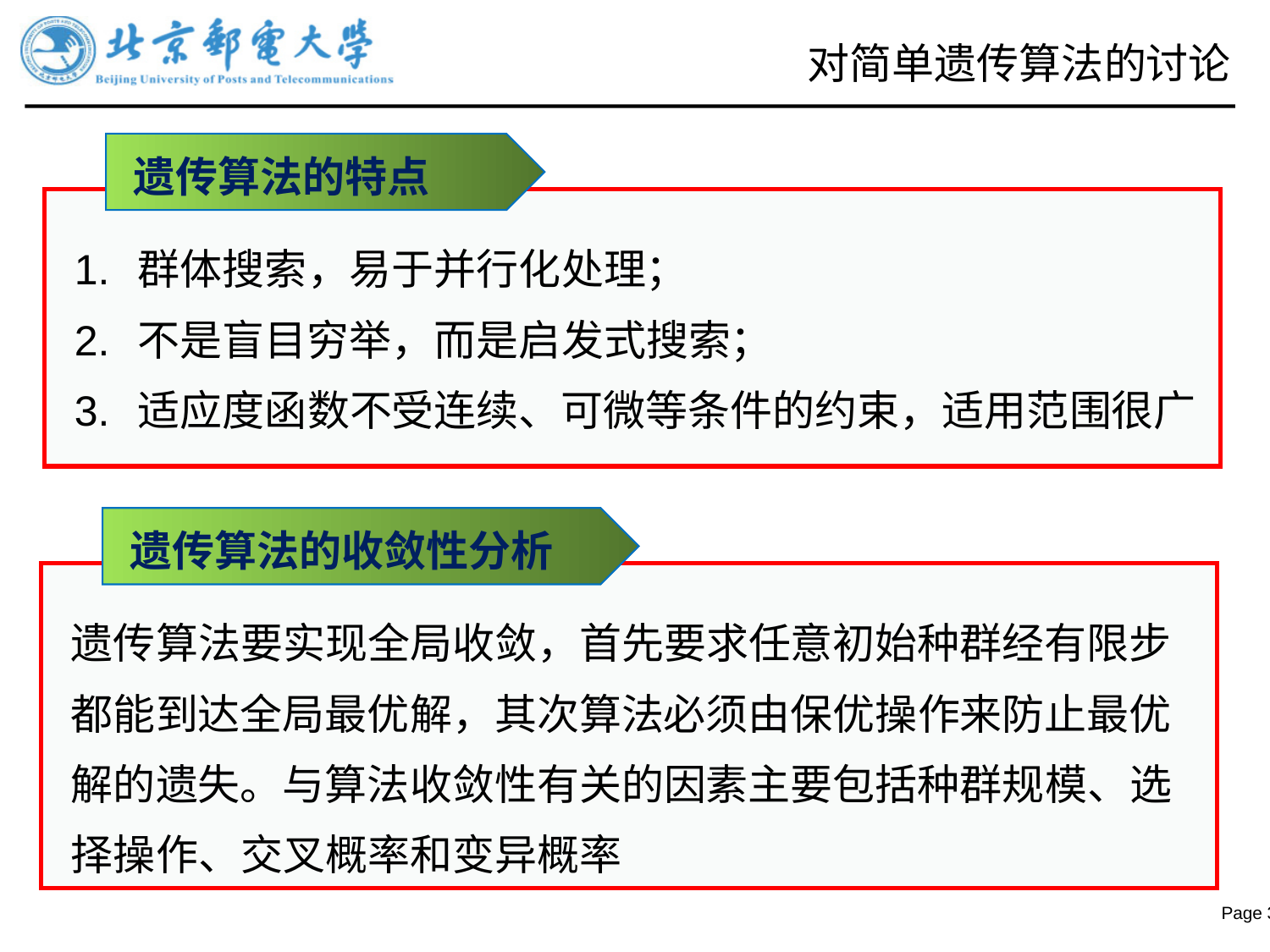

# 对简单遗传算法的讨论

遗传算法的特点

群体搜索，易于并行化处理；
不是盲目穷举，而是启发式搜索；
适应度函数不受连续、可微等条件的约束，适用范围很广

遗传算法的收敛性分析

遗传算法要实现全局收敛，首先要求任意初始种群经有限步都能到达全局最优解，其次算法必须由保优操作来防止最优解的遗失。与算法收敛性有关的因素主要包括种群规模、选择操作、交叉概率和变异概率